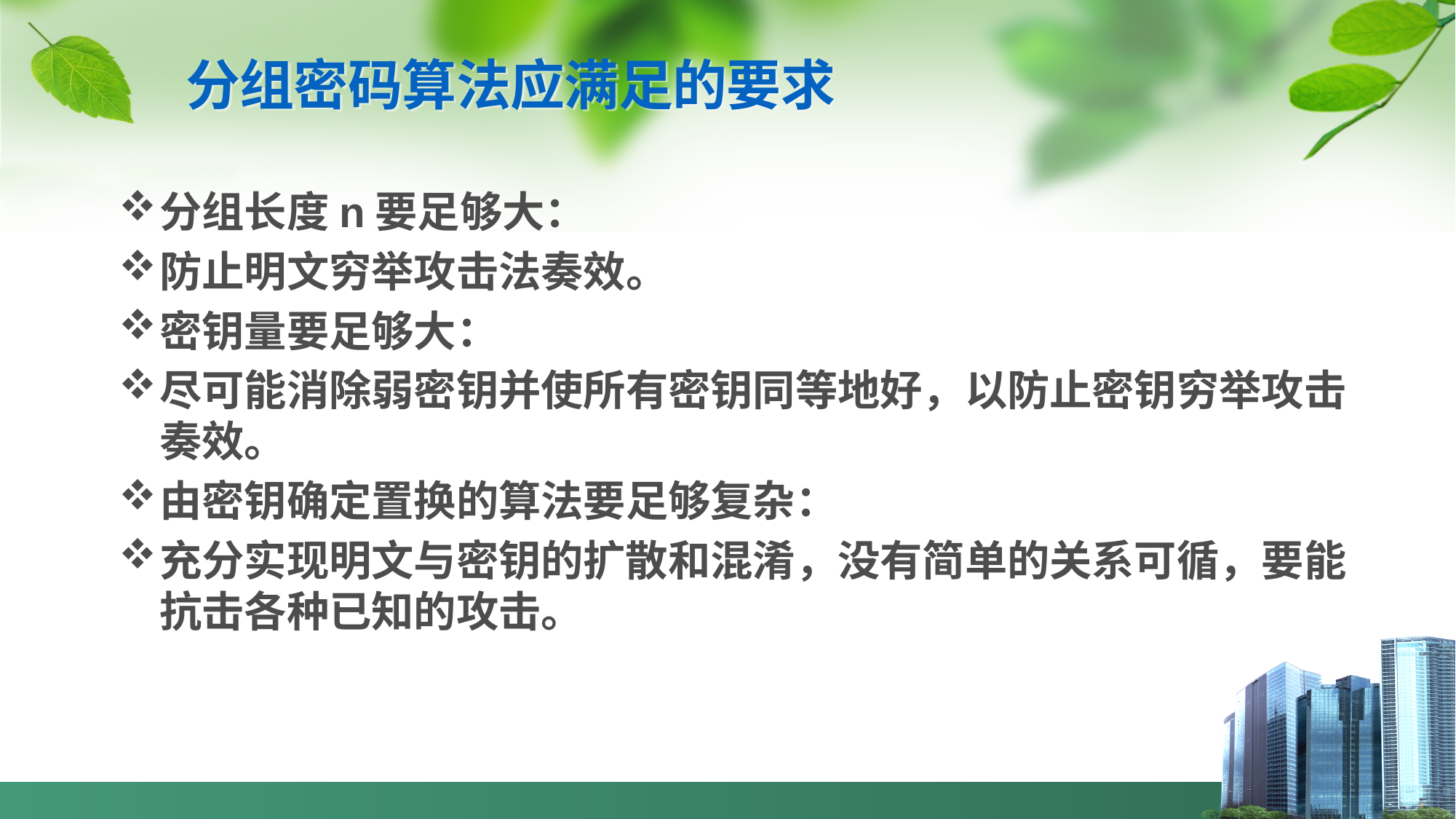

# 分组密码算法应满足的要求
分组长度n要足够大：
防止明文穷举攻击法奏效。
密钥量要足够大：
尽可能消除弱密钥并使所有密钥同等地好，以防止密钥穷举攻击奏效。
由密钥确定置换的算法要足够复杂：
充分实现明文与密钥的扩散和混淆，没有简单的关系可循，要能抗击各种已知的攻击。